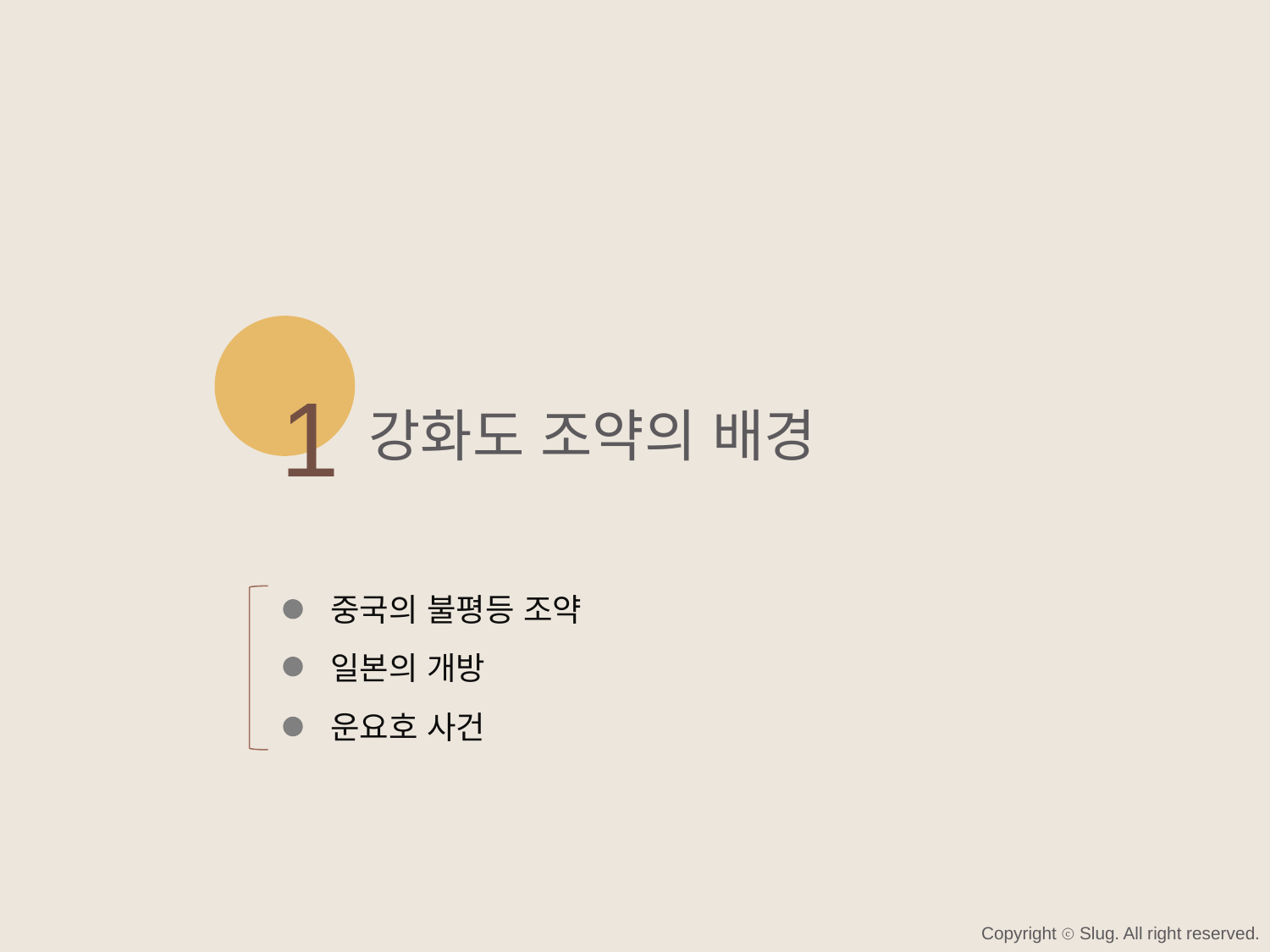

1
강화도 조약의 배경
중국의 불평등 조약

일본의 개방

운요호 사건